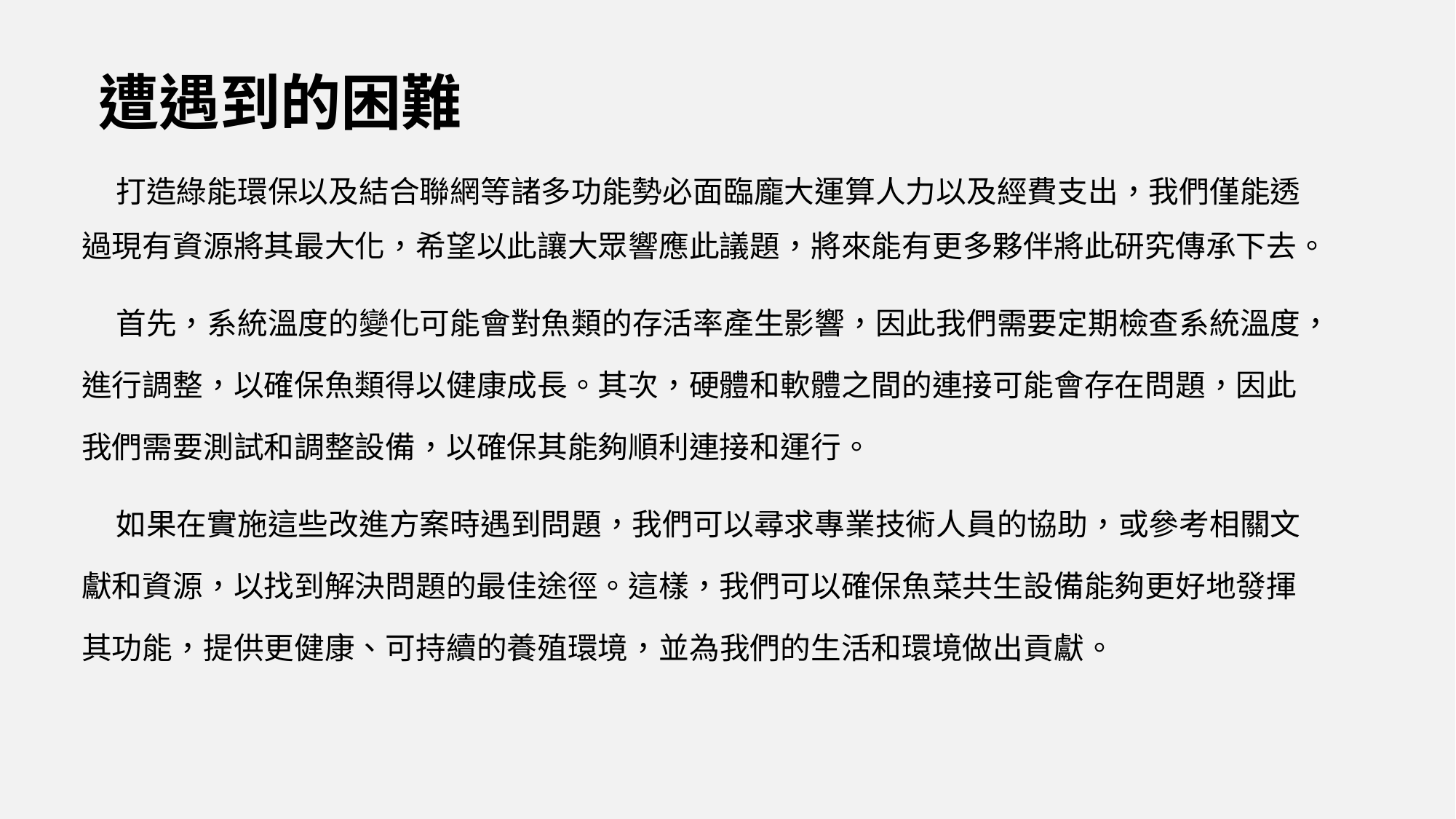

遭遇到的困難
    打造綠能環保以及結合聯網等諸多功能勢必面臨龐大運算人力以及經費支出，我們僅能透過現有資源將其最大化，希望以此讓大眾響應此議題，將來能有更多夥伴將此研究傳承下去。
    首先，系統溫度的變化可能會對魚類的存活率產生影響，因此我們需要定期檢查系統溫度，進行調整，以確保魚類得以健康成長。其次，硬體和軟體之間的連接可能會存在問題，因此我們需要測試和調整設備，以確保其能夠順利連接和運行。
    如果在實施這些改進方案時遇到問題，我們可以尋求專業技術人員的協助，或參考相關文獻和資源，以找到解決問題的最佳途徑。這樣，我們可以確保魚菜共生設備能夠更好地發揮其功能，提供更健康、可持續的養殖環境，並為我們的生活和環境做出貢獻。